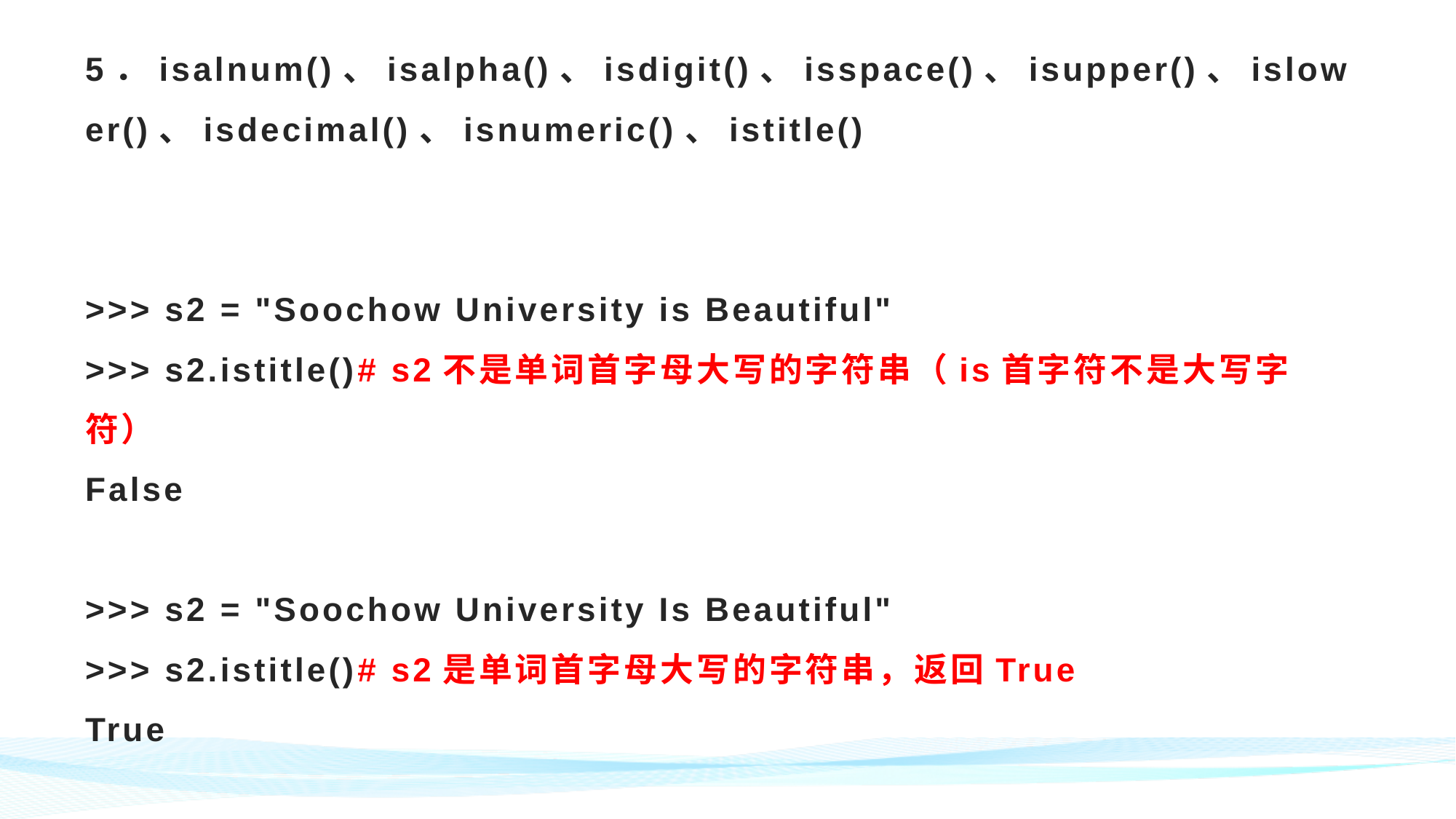

# 5．isalnum()、isalpha()、isdigit()、isspace()、isupper()、islower()、isdecimal()、isnumeric()、istitle() >>> s2 = "Soochow University is Beautiful" >>> s2.istitle()# s2不是单词首字母大写的字符串（is首字符不是大写字符） False >>> s2 = "Soochow University Is Beautiful" >>> s2.istitle()# s2是单词首字母大写的字符串，返回True True